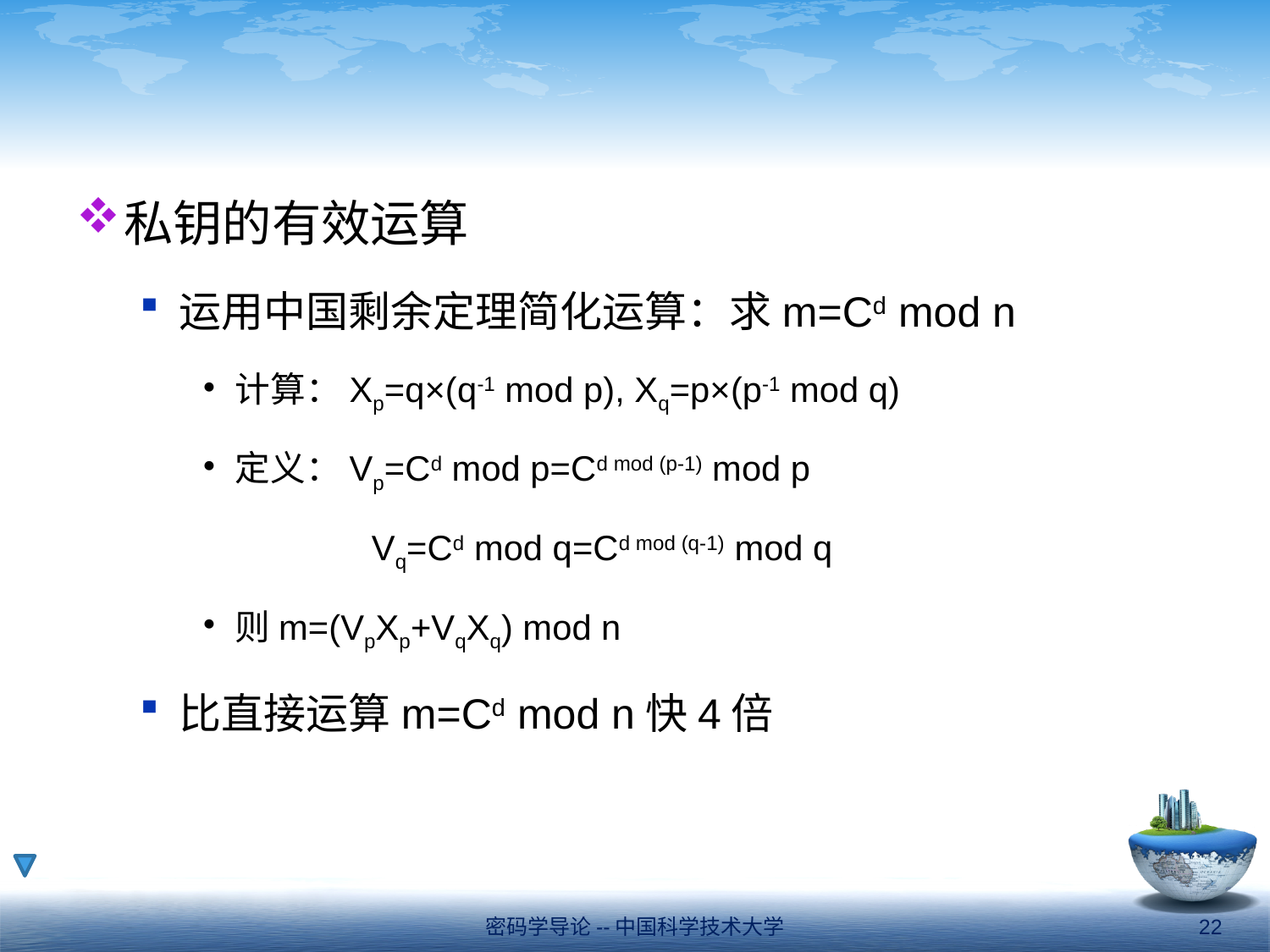

#
私钥的有效运算
运用中国剩余定理简化运算：求m=Cd mod n
计算：Xp=q×(q-1 mod p), Xq=p×(p-1 mod q)
定义：Vp=Cd mod p=Cd mod (p-1) mod p
		 Vq=Cd mod q=Cd mod (q-1) mod q
则m=(VpXp+VqXq) mod n
比直接运算m=Cd mod n快4倍

密码学导论--中国科学技术大学
22